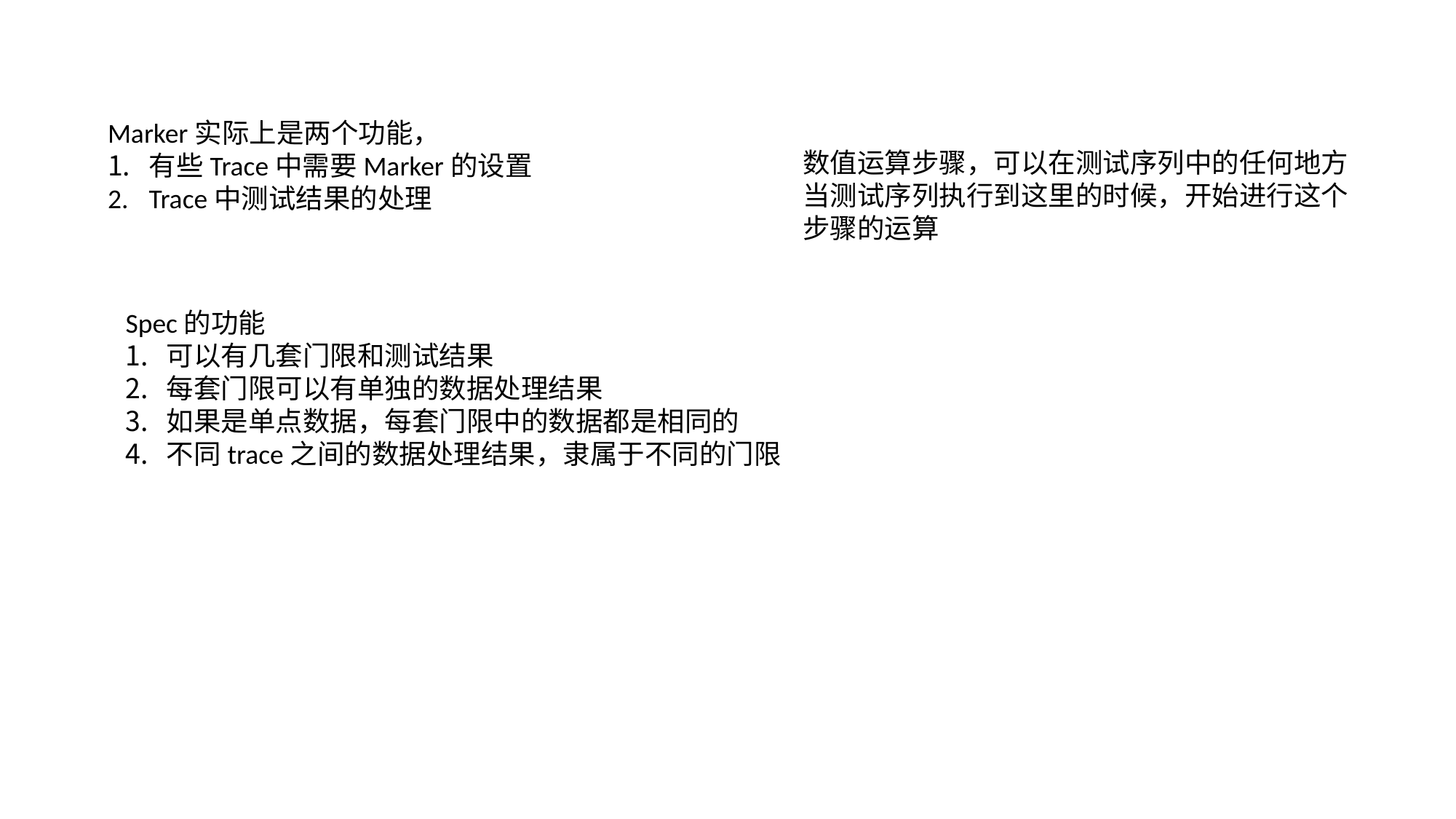

Marker实际上是两个功能，
有些Trace中需要Marker的设置
Trace中测试结果的处理
数值运算步骤，可以在测试序列中的任何地方
当测试序列执行到这里的时候，开始进行这个
步骤的运算
Spec的功能
可以有几套门限和测试结果
每套门限可以有单独的数据处理结果
如果是单点数据，每套门限中的数据都是相同的
不同trace之间的数据处理结果，隶属于不同的门限